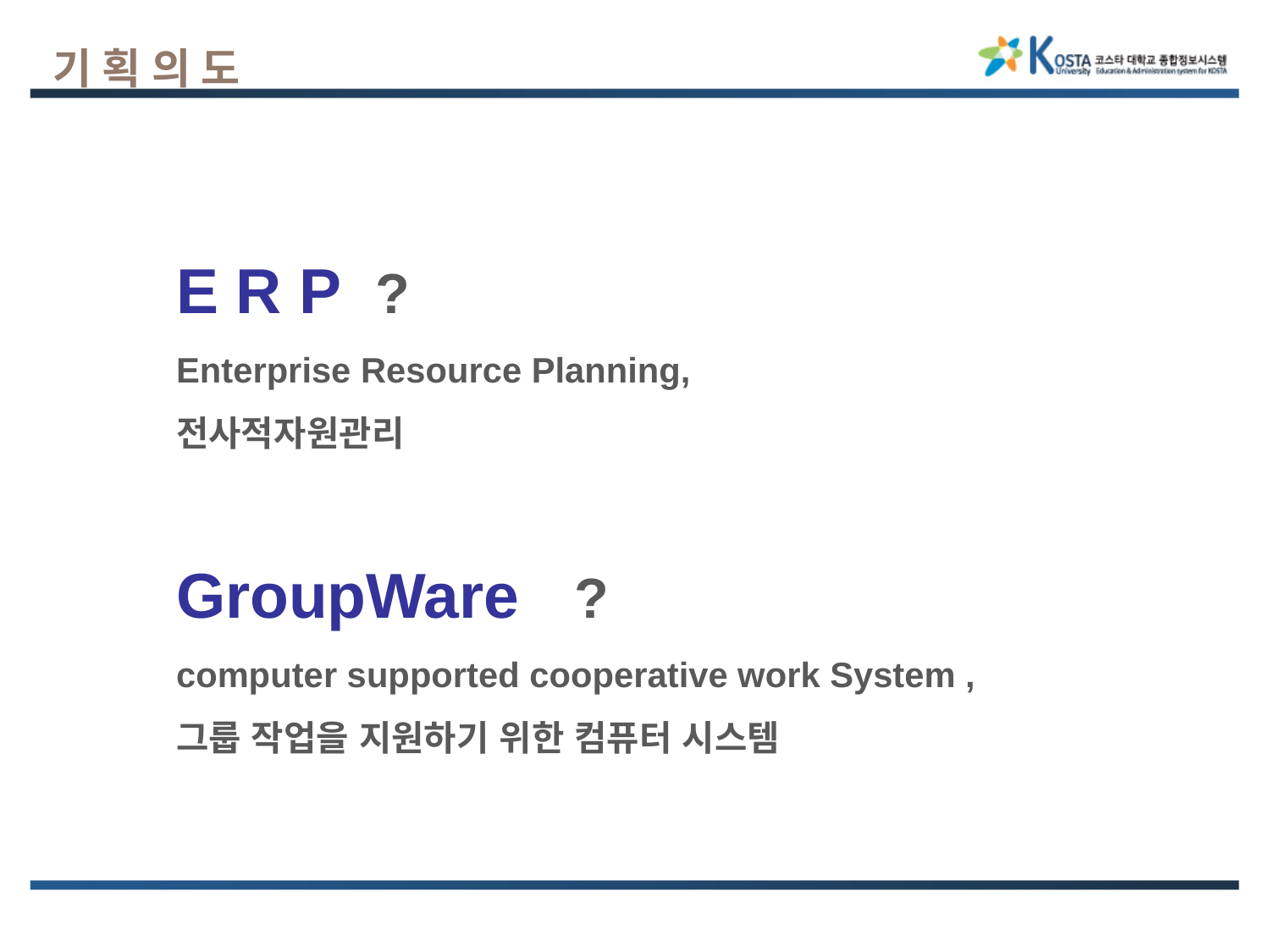

기획의도
E R P  ?
Enterprise Resource Planning,
전사적자원관리

GroupWare	 ?
computer supported cooperative work System ,
그룹 작업을 지원하기 위한 컴퓨터 시스템